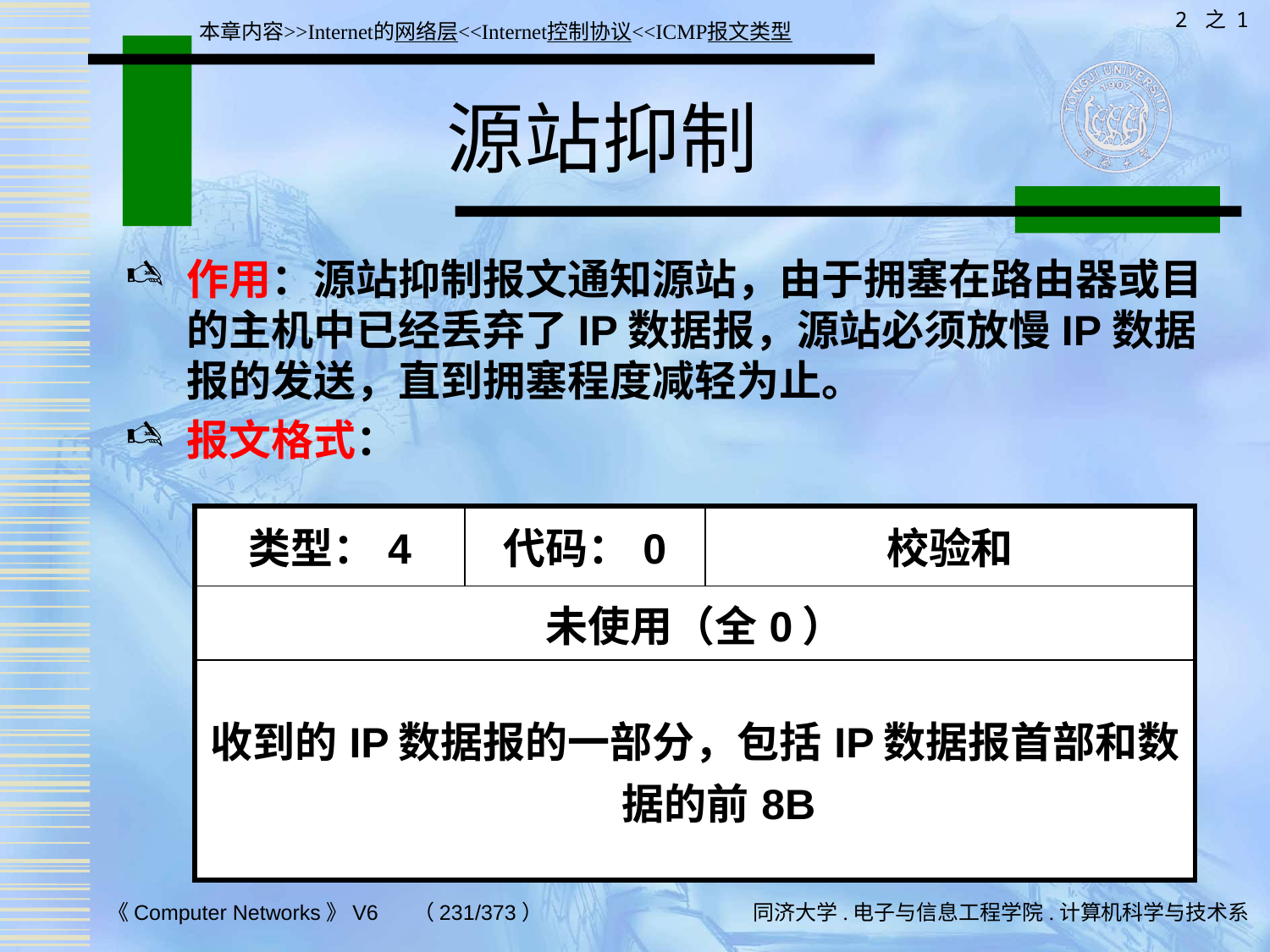

2 之 1
本章内容>>Internet的网络层<<Internet控制协议<<ICMP报文类型
# 源站抑制
作用：源站抑制报文通知源站，由于拥塞在路由器或目的主机中已经丢弃了IP数据报，源站必须放慢IP数据报的发送，直到拥塞程度减轻为止。
报文格式：
| 类型：4 | 代码：0 | 校验和 |
| --- | --- | --- |
| 未使用（全0） |  |  |
| 收到的IP数据报的一部分，包括IP数据报首部和数据的前8B |  |  |